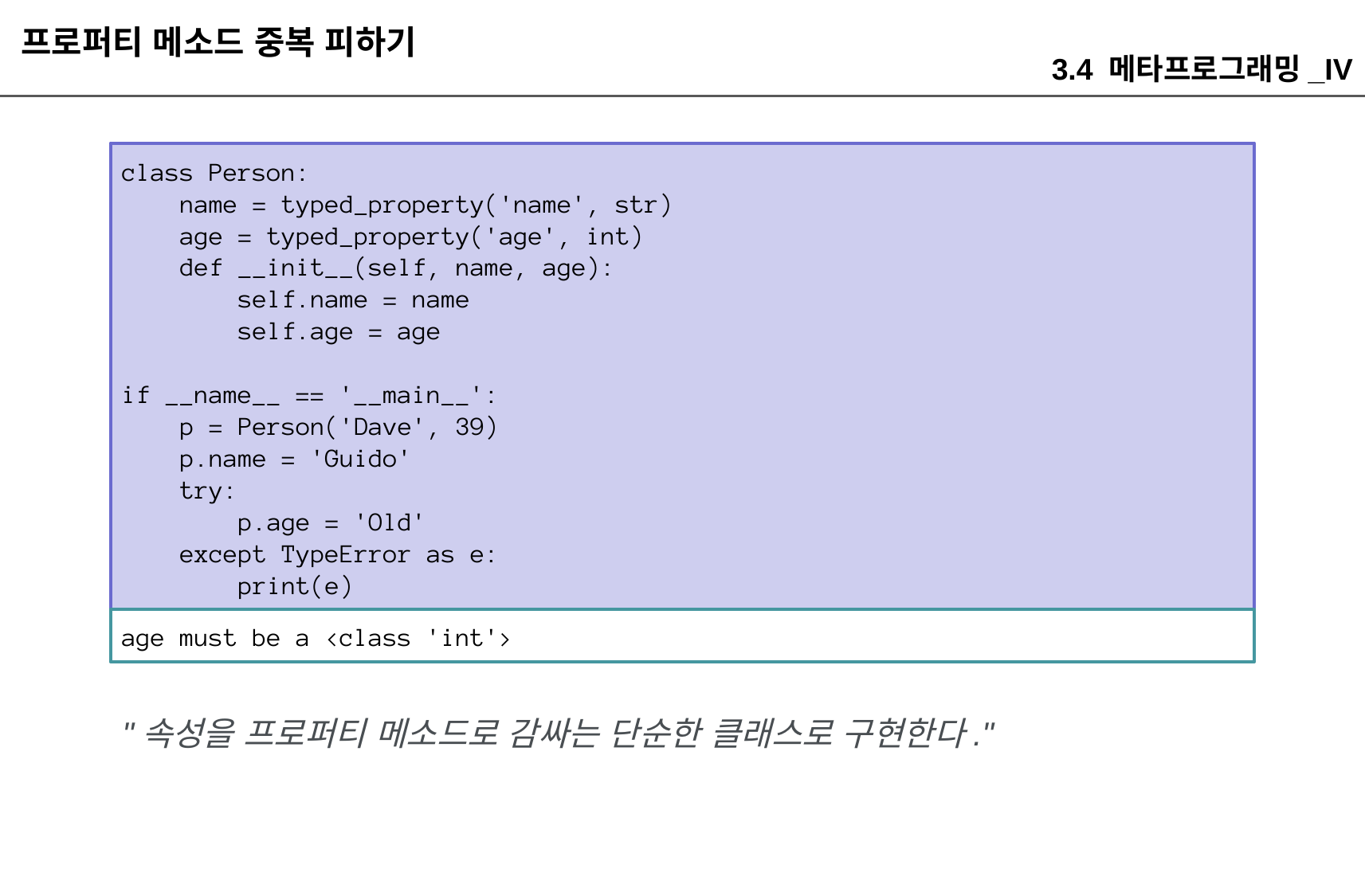

프로퍼티 메소드 중복 피하기
3.4 메타프로그래밍_IV
class Person:
    name = typed_property('name', str)
    age = typed_property('age', int)
    def __init__(self, name, age):
        self.name = name
        self.age = age

if __name__ == '__main__':
    p = Person('Dave', 39)
    p.name = 'Guido'
    try:
        p.age = 'Old'
    except TypeError as e:
        print(e)
age must be a <class 'int'>
"속성을 프로퍼티 메소드로 감싸는 단순한 클래스로 구현한다."